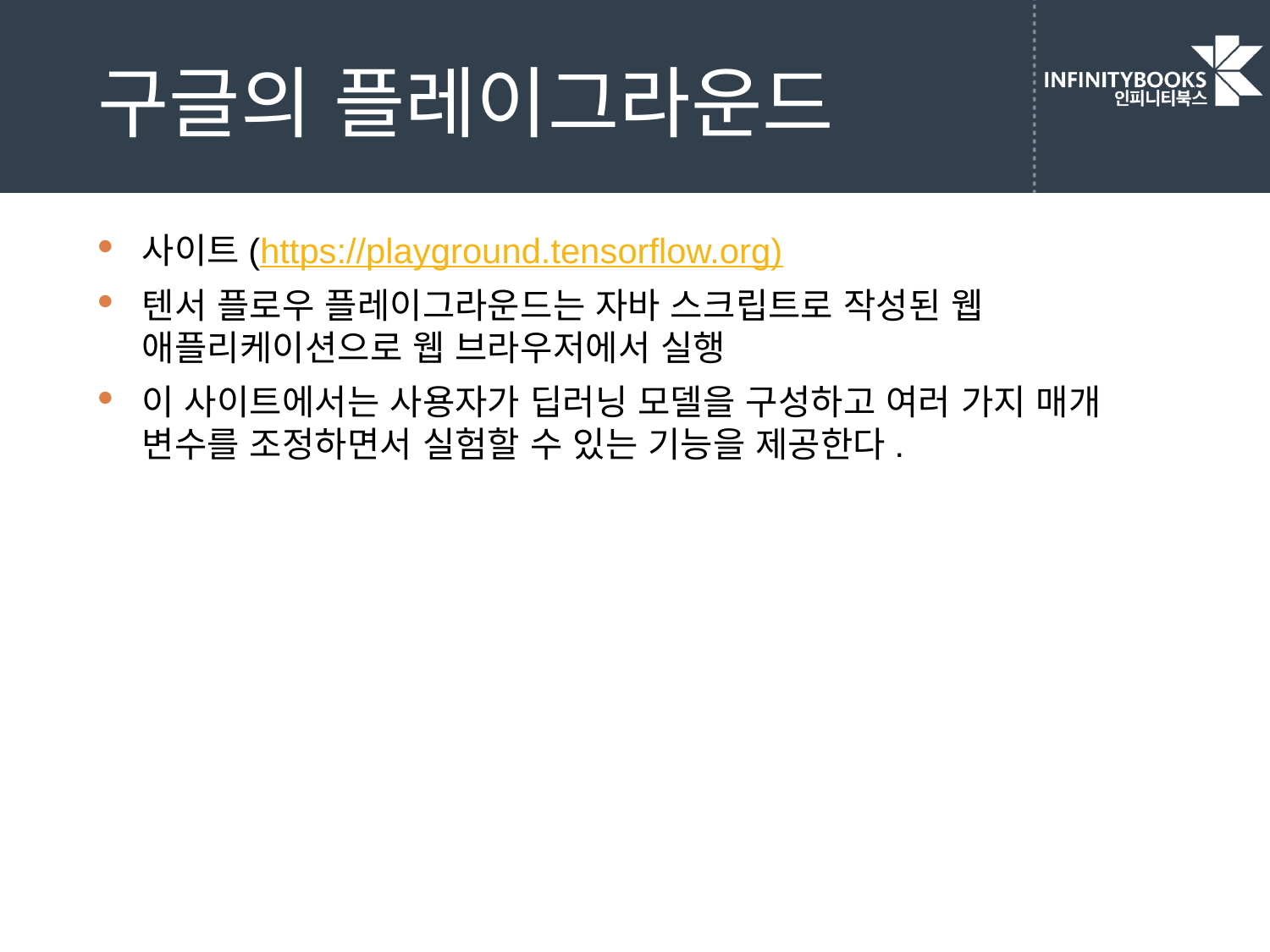

# 구글의 플레이그라운드
사이트(https://playground.tensorflow.org)
텐서 플로우 플레이그라운드는 자바 스크립트로 작성된 웹 애플리케이션으로 웹 브라우저에서 실행
이 사이트에서는 사용자가 딥러닝 모델을 구성하고 여러 가지 매개 변수를 조정하면서 실험할 수 있는 기능을 제공한다.